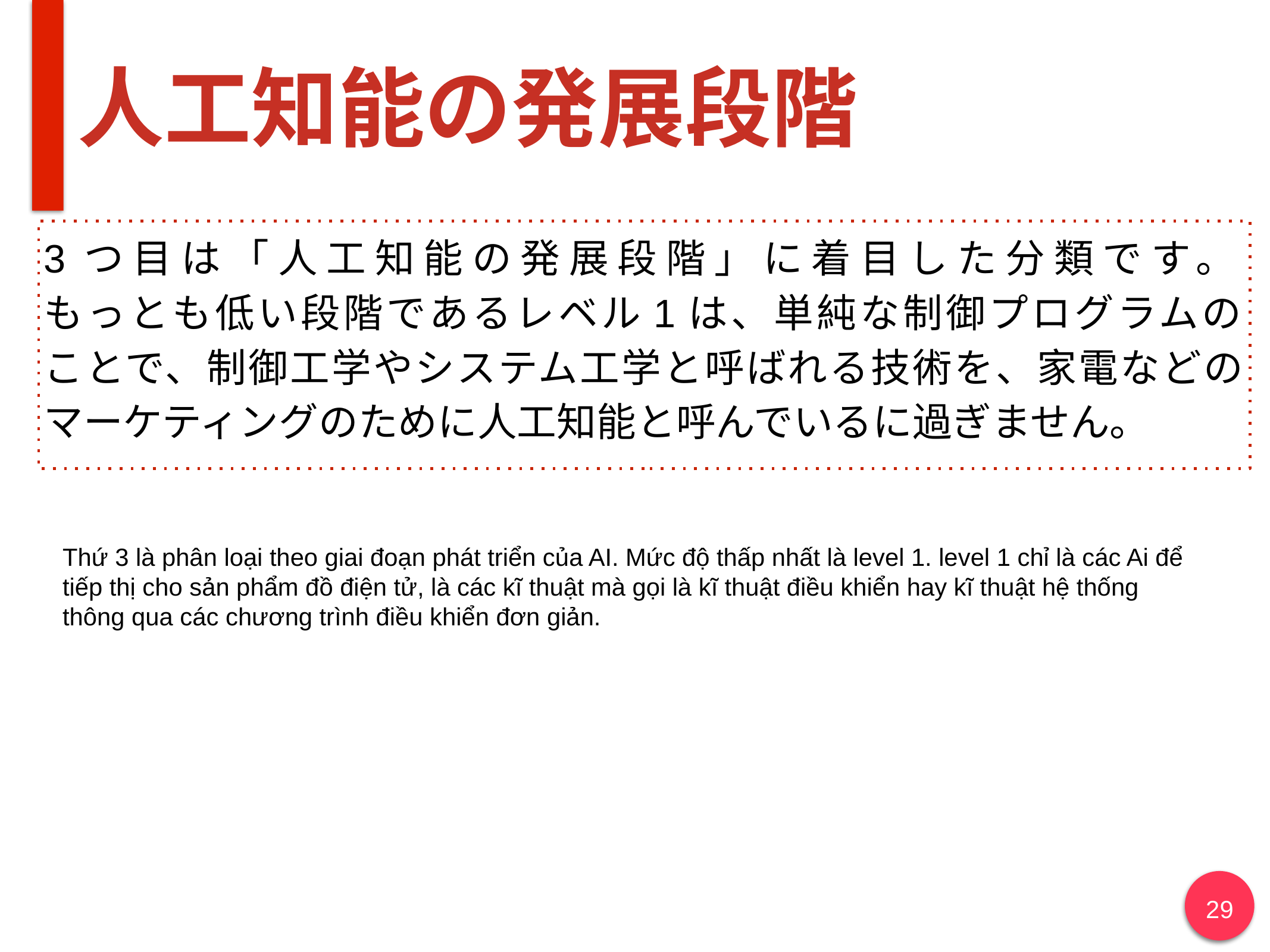

# 人工知能の発展段階
3つ目は「人工知能の発展段階」に着目した分類です。
もっとも低い段階であるレベル1は、単純な制御プログラムの
ことで、制御工学やシステム工学と呼ばれる技術を、家電などの
マーケティングのために人工知能と呼んでいるに過ぎません。

Thứ 3 là phân loại theo giai đoạn phát triển của AI. Mức độ thấp nhất là level 1. level 1 chỉ là các Ai để tiếp thị cho sản phẩm đồ điện tử, là các kĩ thuật mà gọi là kĩ thuật điều khiển hay kĩ thuật hệ thống thông qua các chương trình điều khiển đơn giản.
29